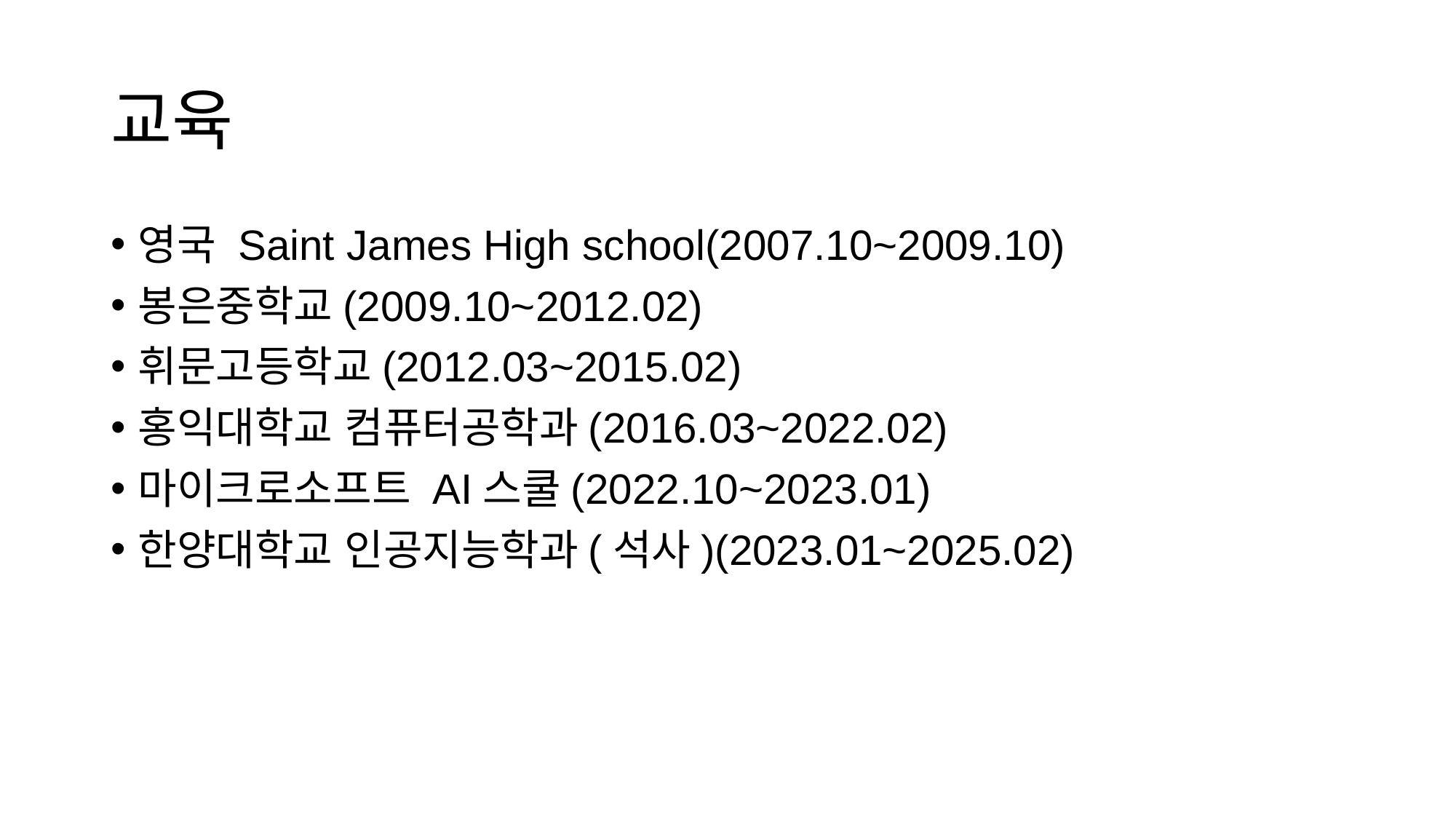

# 교육
영국 Saint James High school(2007.10~2009.10)
봉은중학교(2009.10~2012.02)
휘문고등학교(2012.03~2015.02)
홍익대학교 컴퓨터공학과(2016.03~2022.02)
마이크로소프트 AI스쿨(2022.10~2023.01)
한양대학교 인공지능학과(석사)(2023.01~2025.02)